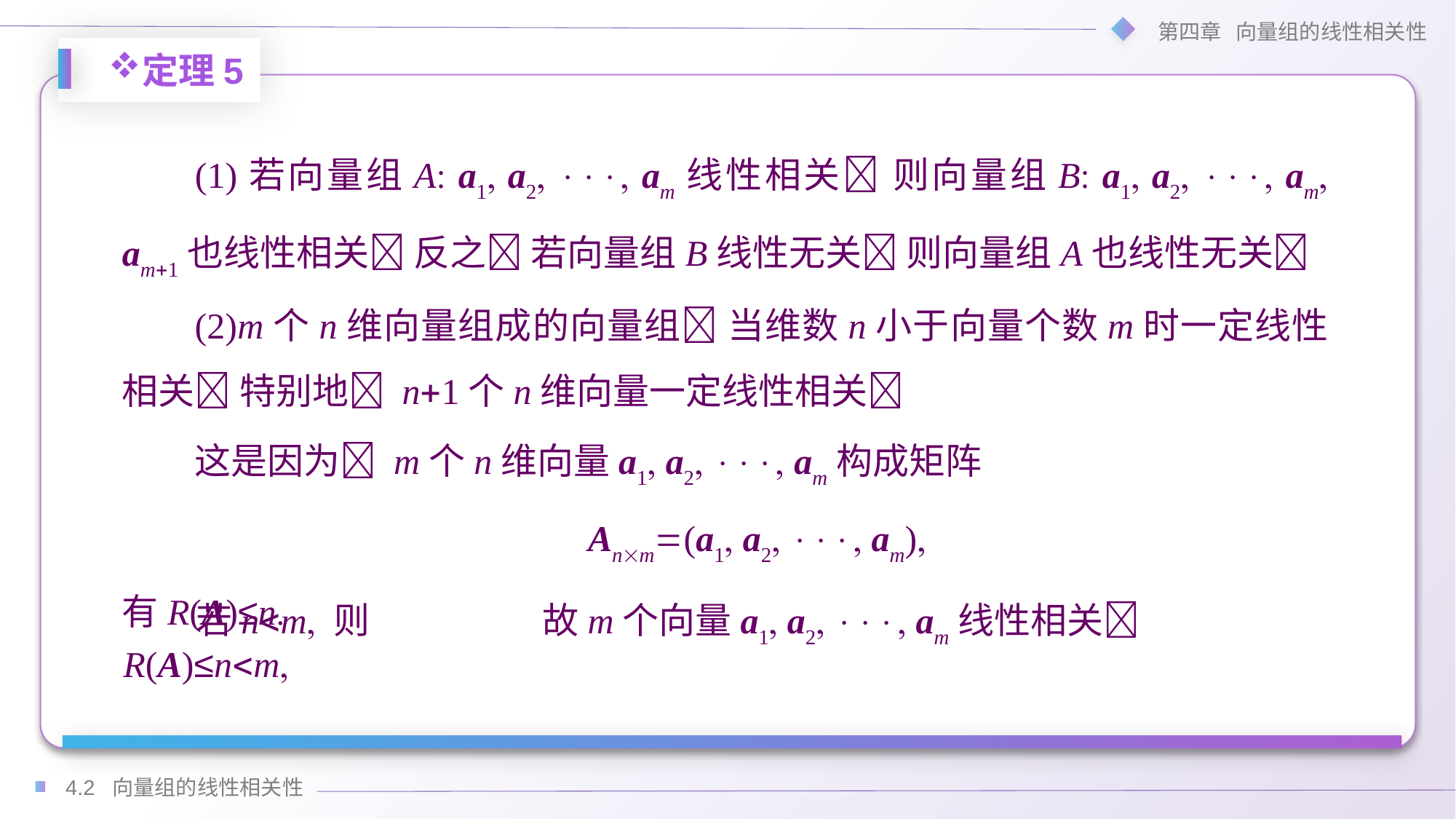

定理5

(1)若向量组A: a1, a2, ⋅⋅⋅, am线性相关, 则向量组B: a1, a2, ⋅⋅⋅, am, am+1也线性相关. 反之, 若向量组B线性无关, 则向量组A也线性无关.
(2)m个n维向量组成的向量组, 当维数n小于向量个数m时一定线性相关. 特别地, n+1个n维向量一定线性相关.
这是因为, m个n维向量a1, a2, ⋅⋅⋅, am构成矩阵
An×m=(a1, a2, ⋅⋅⋅, am),
有R(A)≤n.
若n<m, 则R(A)≤n<m,
故m个向量a1, a2, ⋅⋅⋅, am线性相关.